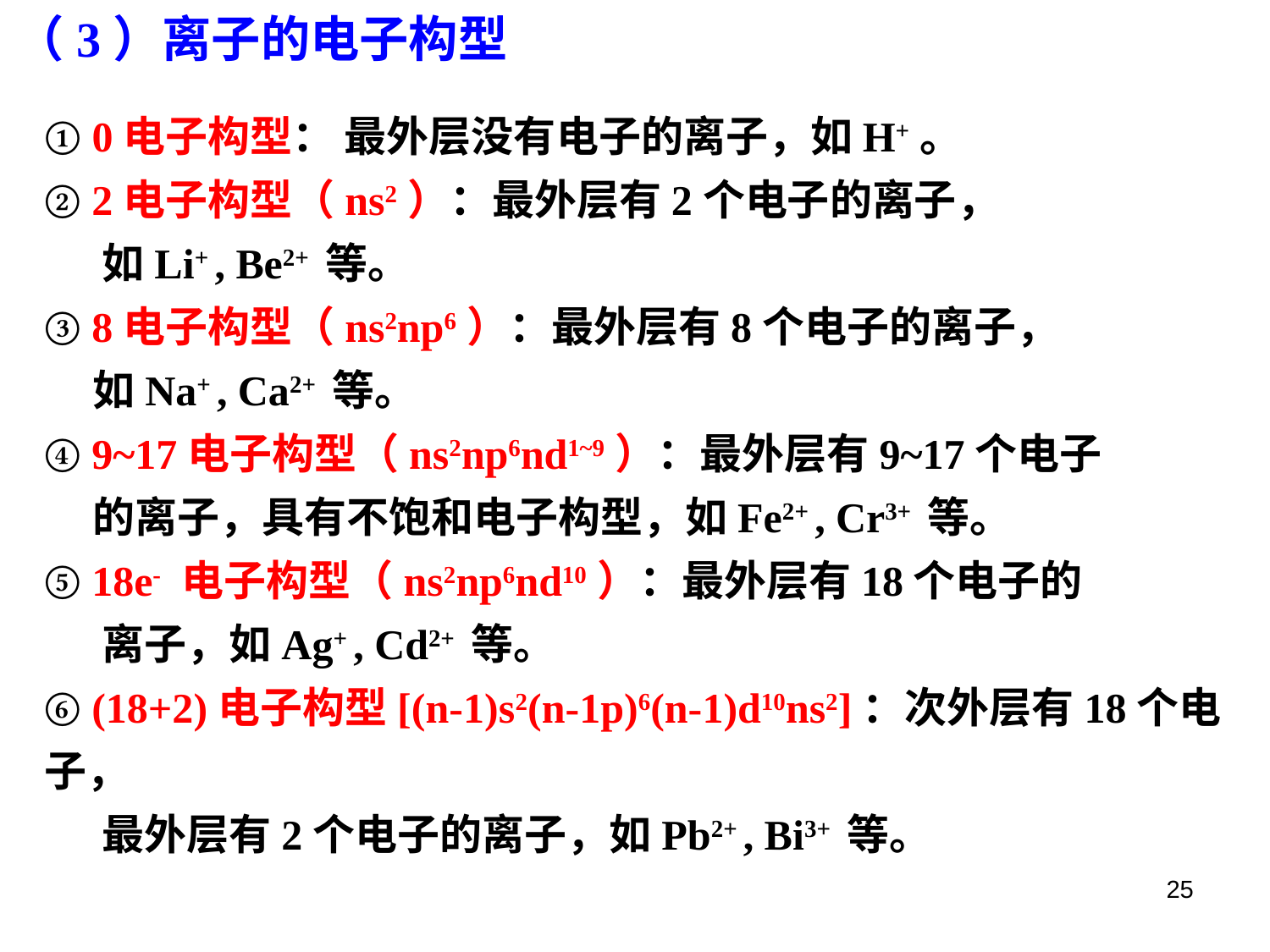

（3）离子的电子构型
① 0电子构型： 最外层没有电子的离子，如H+。
② 2电子构型（ns2）：最外层有2个电子的离子，
     如Li+ , Be2+ 等。
③ 8电子构型（ns2np6）：最外层有8个电子的离子，
    如Na+ , Ca2+ 等。
④ 9~17电子构型（ns2np6nd1~9）：最外层有9~17个电子
    的离子，具有不饱和电子构型，如Fe2+ , Cr3+ 等。
⑤ 18e- 电子构型（ns2np6nd10）：最外层有18个电子的
     离子，如Ag+ , Cd2+ 等。
⑥ (18+2)电子构型[(n-1)s2(n-1p)6(n-1)d10ns2]：次外层有18个电子，
     最外层有2个电子的离子，如Pb2+ , Bi3+ 等。
25